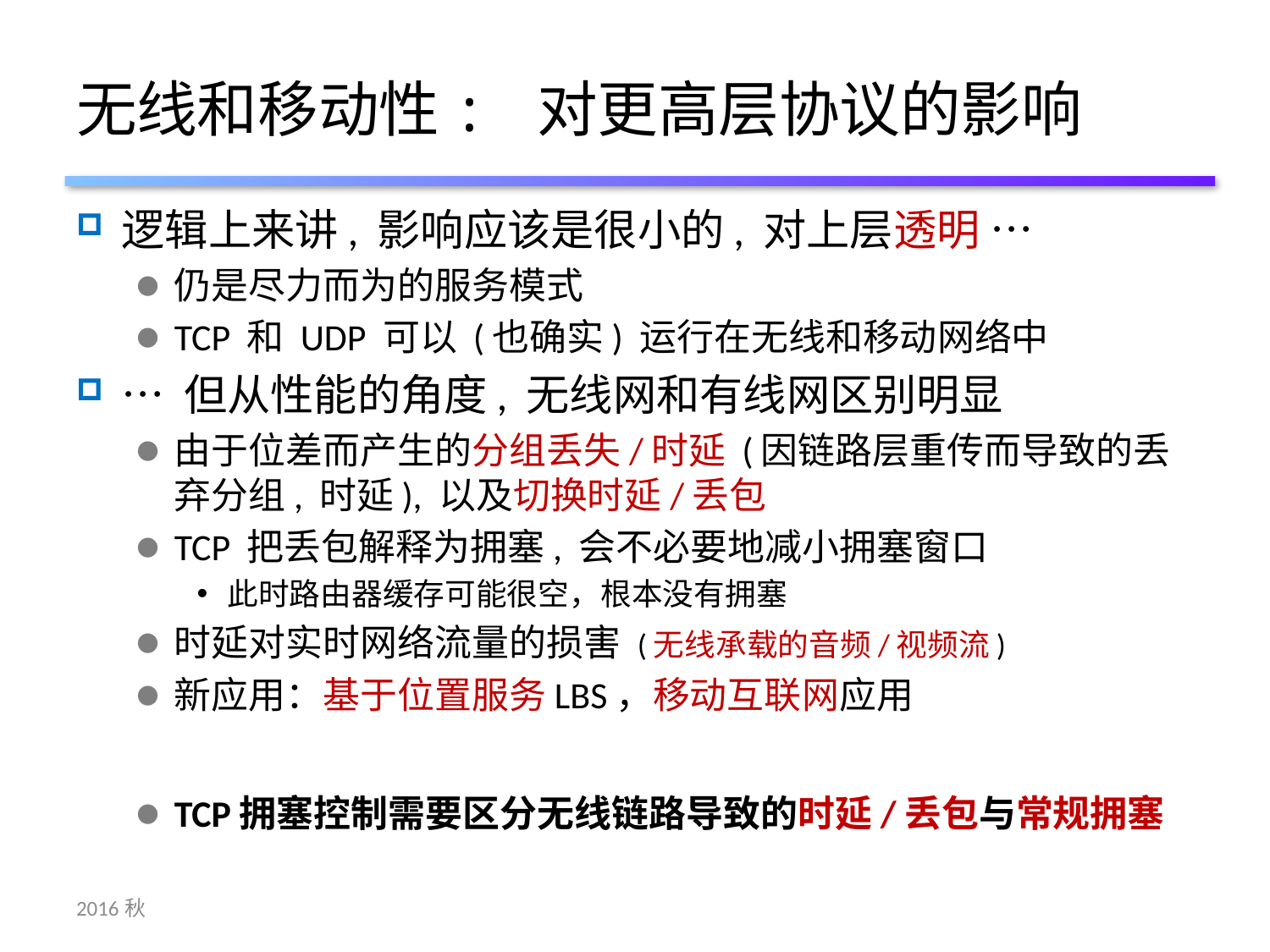

# 无线和移动性: 对更高层协议的影响
逻辑上来讲, 影响应该是很小的, 对上层透明 …
仍是尽力而为的服务模式
TCP 和 UDP 可以 (也确实) 运行在无线和移动网络中
… 但从性能的角度, 无线网和有线网区别明显
由于位差而产生的分组丢失/时延 (因链路层重传而导致的丢弃分组, 时延), 以及切换时延/丢包
TCP 把丢包解释为拥塞, 会不必要地减小拥塞窗口
此时路由器缓存可能很空，根本没有拥塞
时延对实时网络流量的损害 (无线承载的音频/视频流)
新应用：基于位置服务LBS，移动互联网应用

TCP拥塞控制需要区分无线链路导致的时延/丢包与常规拥塞

2016秋
121